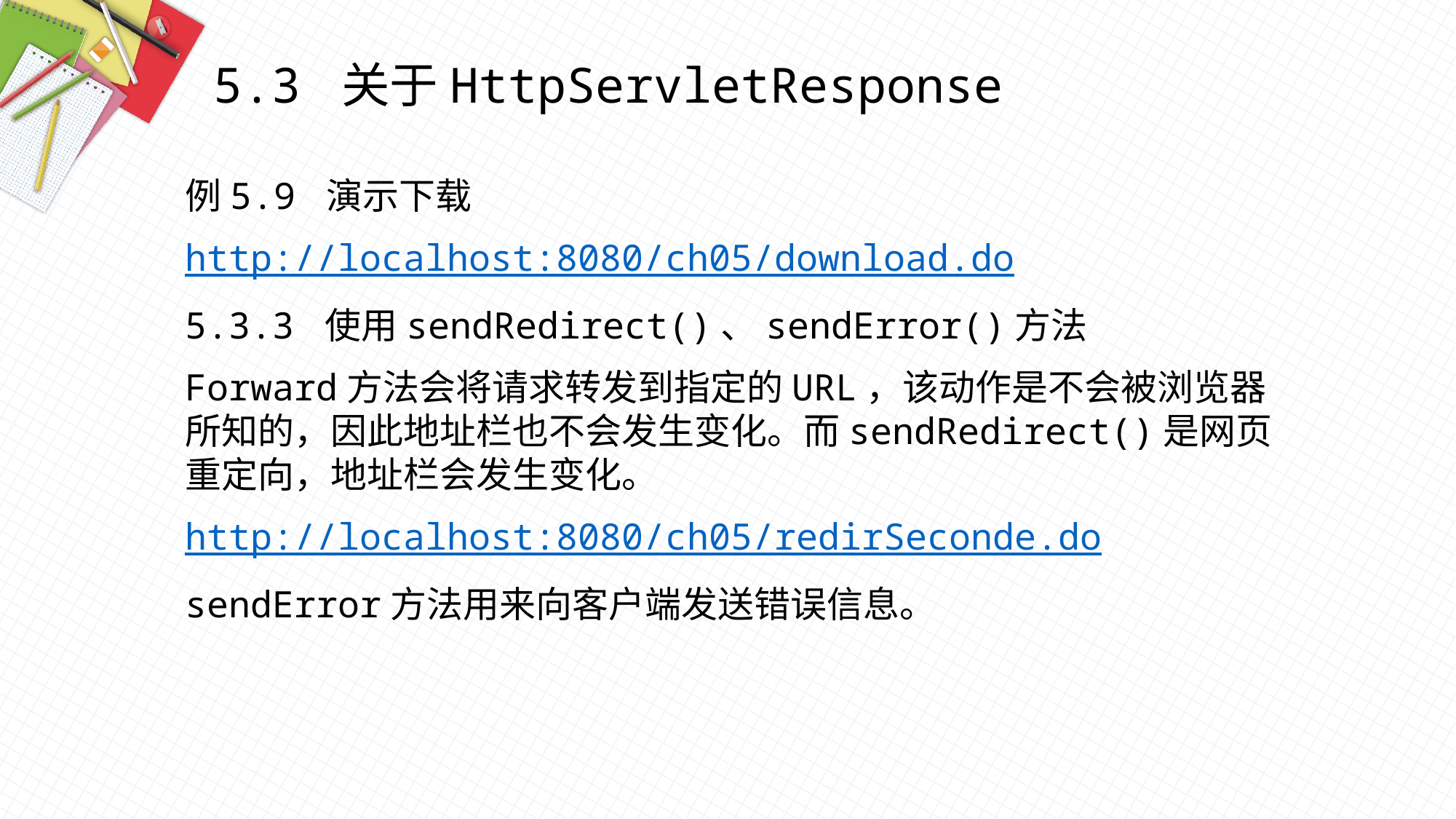

5.3 关于HttpServletResponse
例5.9 演示下载
http://localhost:8080/ch05/download.do
5.3.3 使用sendRedirect()、sendError()方法
Forward方法会将请求转发到指定的URL，该动作是不会被浏览器所知的，因此地址栏也不会发生变化。而sendRedirect()是网页重定向，地址栏会发生变化。
http://localhost:8080/ch05/redirSeconde.do
sendError方法用来向客户端发送错误信息。